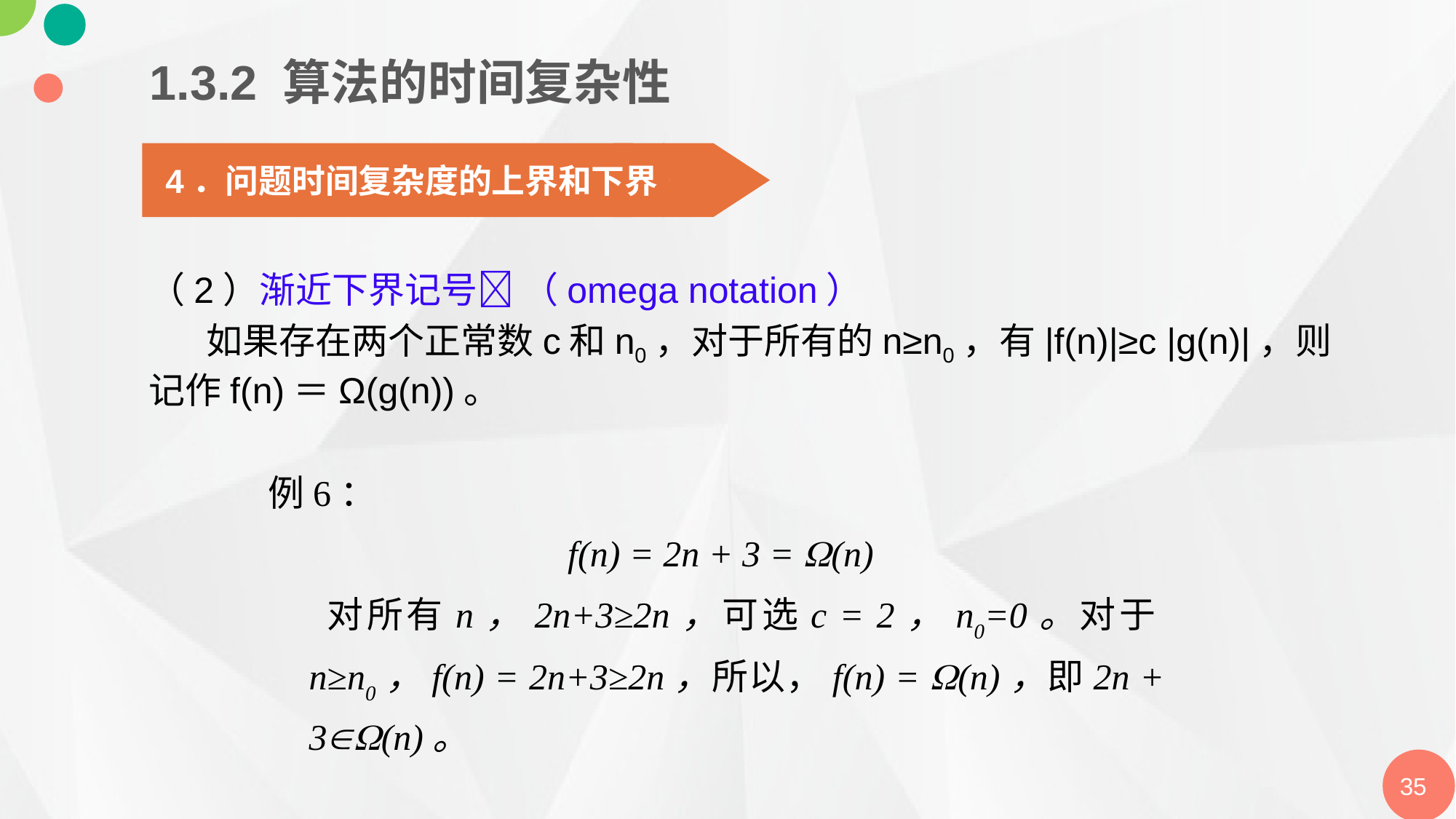

1.3.2 算法的时间复杂性

4．问题时间复杂度的上界和下界
（2）渐近下界记号Ω （omega notation）
      如果存在两个正常数c和n0，对于所有的n≥n0，有|f(n)|≥c |g(n)|，则记作f(n)＝Ω(g(n))。

例6：
 f(n) = 2n + 3 = Ω(n)
    对所有n，2n+3≥2n，可选c = 2，n0=0。对于n≥n0，f(n) = 2n+3≥2n，所以，f(n) = Ω(n)，即2n + 3∈Ω(n)。